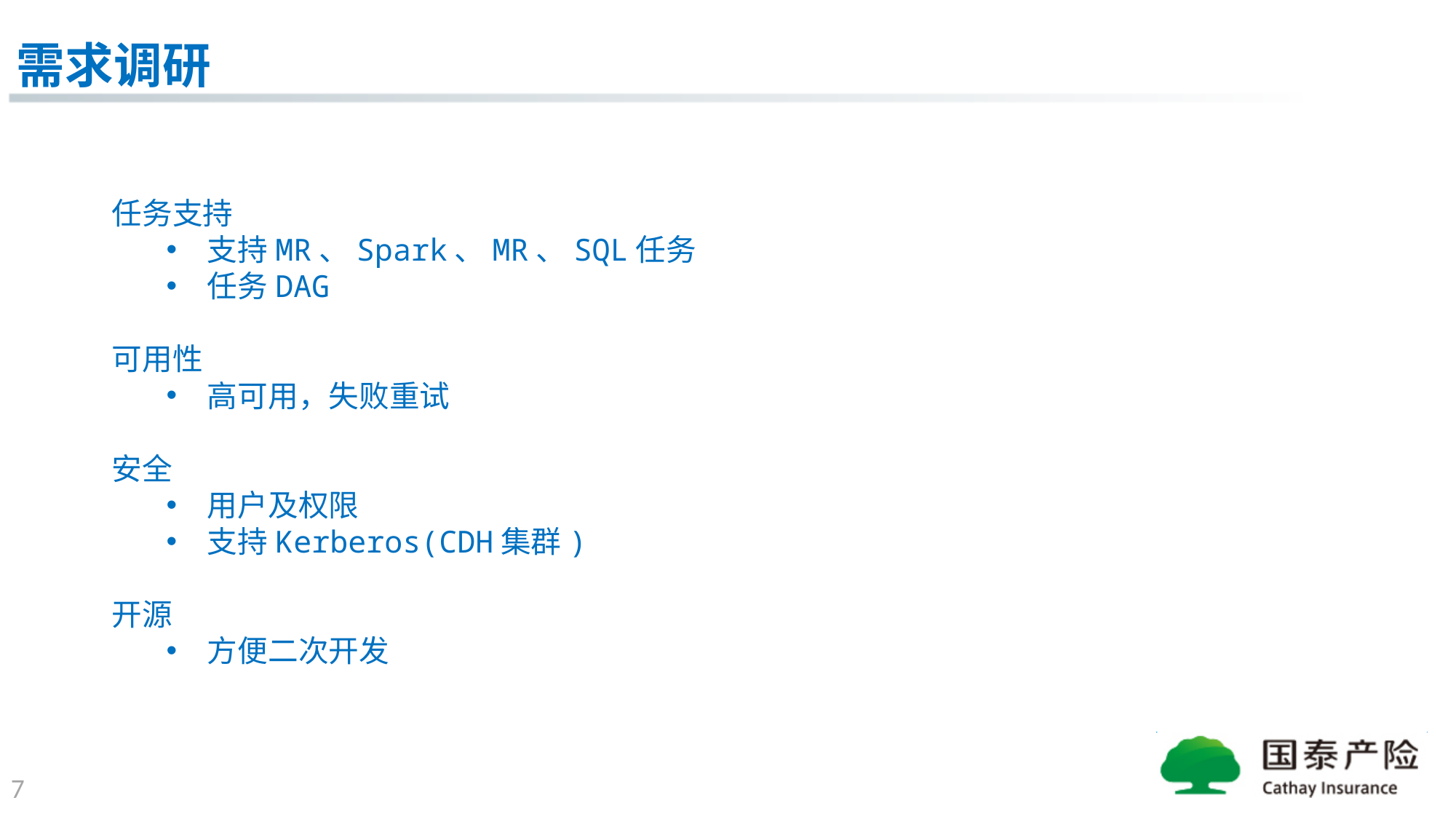

需求调研
任务支持
支持MR、Spark、MR、SQL任务
任务DAG

可用性
高可用，失败重试

安全
用户及权限
支持Kerberos(CDH集群)

开源
方便二次开发
7